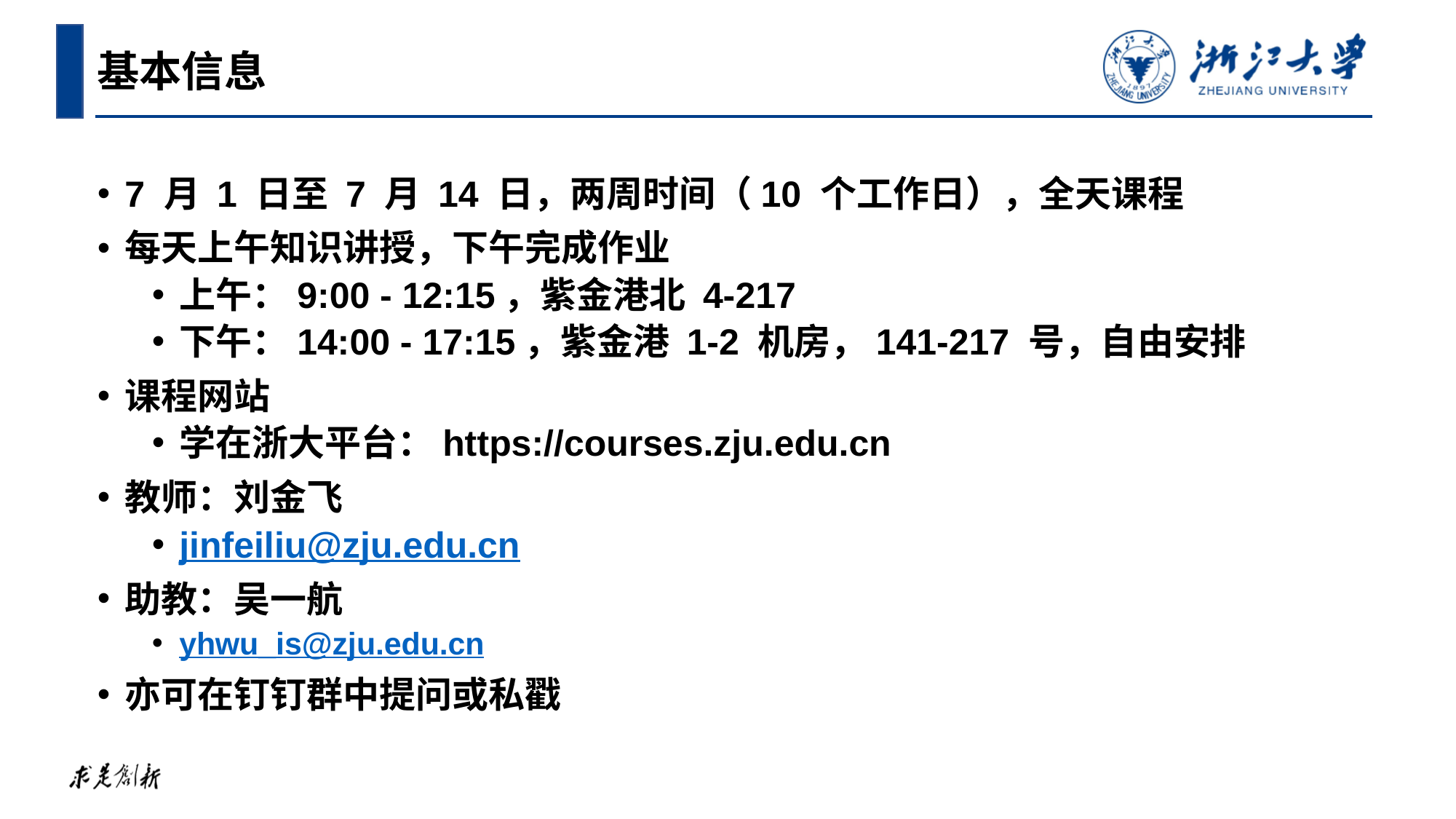

基本信息
7 月 1 日至 7 月 14 日，两周时间（10 个工作日），全天课程
每天上午知识讲授，下午完成作业
上午：9:00 - 12:15，紫金港北 4-217
下午：14:00 - 17:15，紫金港 1-2 机房，141-217 号，自由安排
课程网站
学在浙大平台：https://courses.zju.edu.cn
教师：刘金飞
jinfeiliu@zju.edu.cn
助教：吴一航
yhwu_is@zju.edu.cn
亦可在钉钉群中提问或私戳
12